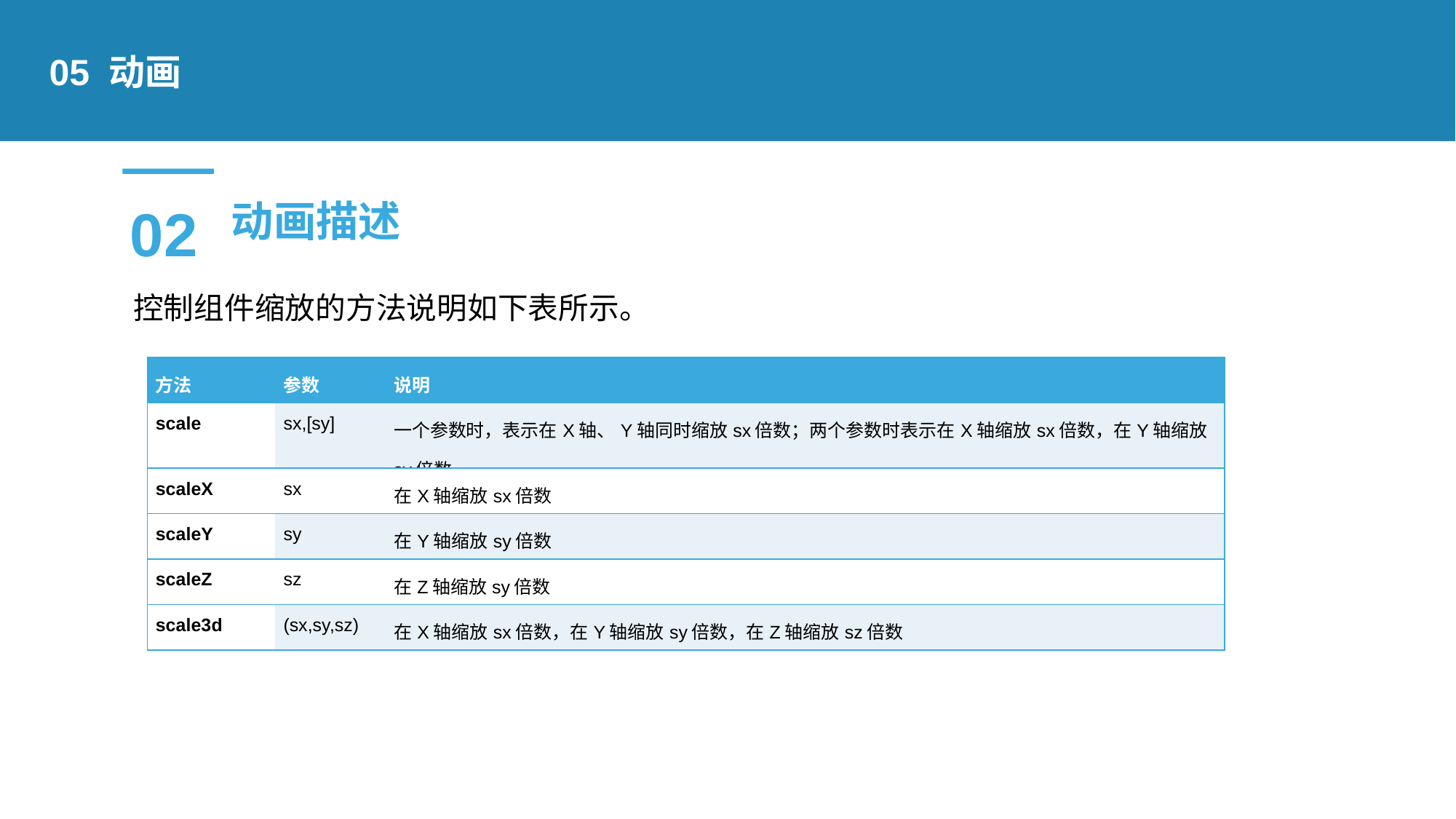

05 动画
02

动画描述
控制组件缩放的方法说明如下表所示。

| 方法 | 参数 | 说明 |
| --- | --- | --- |
| scale | sx,[sy] | 一个参数时，表示在X轴、Y轴同时缩放sx倍数；两个参数时表示在X轴缩放sx倍数，在Y轴缩放sy倍数 |
| scaleX | sx | 在X轴缩放sx倍数 |
| scaleY | sy | 在Y轴缩放sy倍数 |
| scaleZ | sz | 在Z轴缩放sy倍数 |
| scale3d | (sx,sy,sz) | 在X轴缩放sx倍数，在Y轴缩放sy倍数，在Z轴缩放sz倍数 |